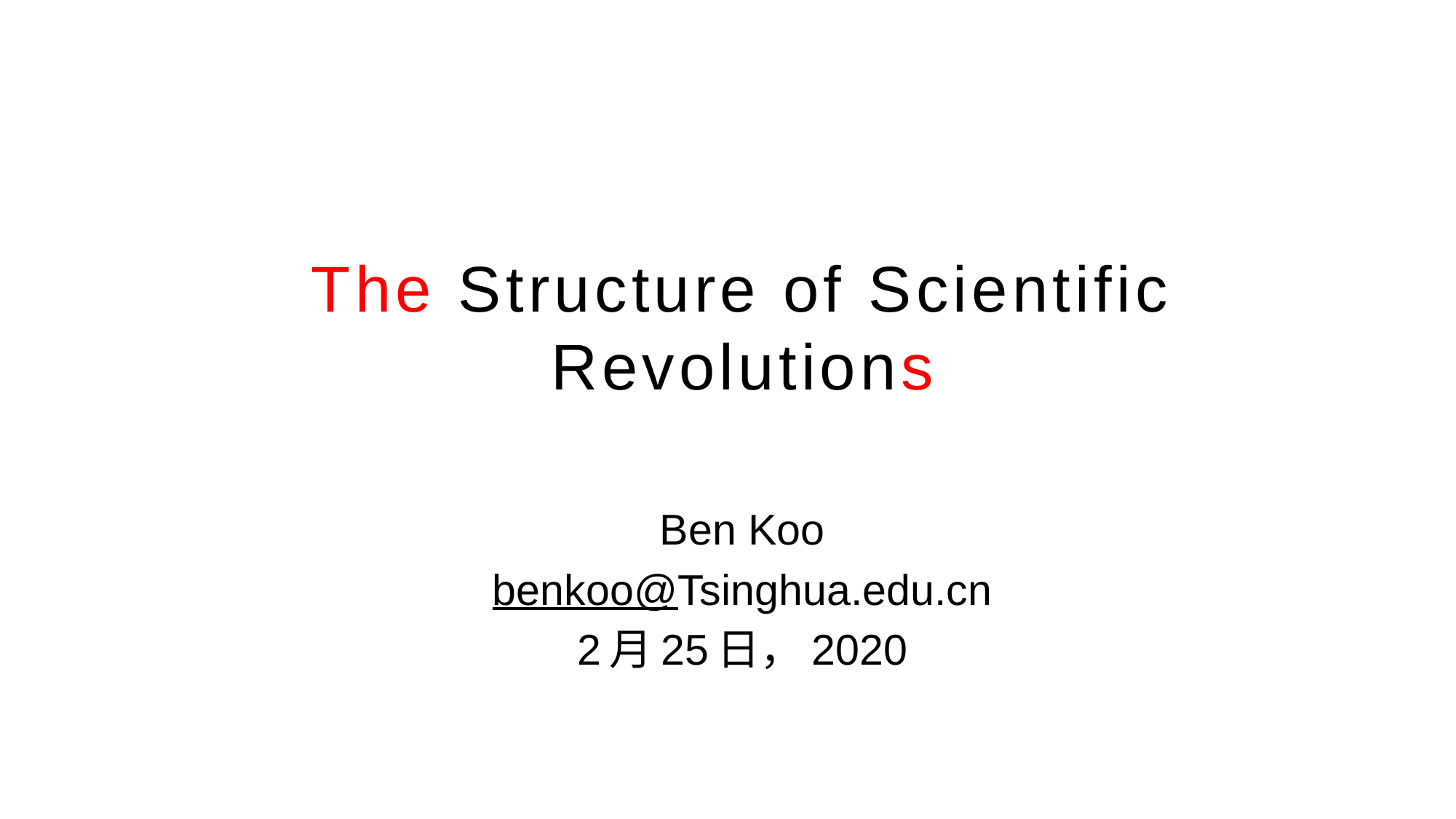

The Structure of Scientific Revolutions

Ben Koo
benkoo@Tsinghua.edu.cn
2月25日，2020